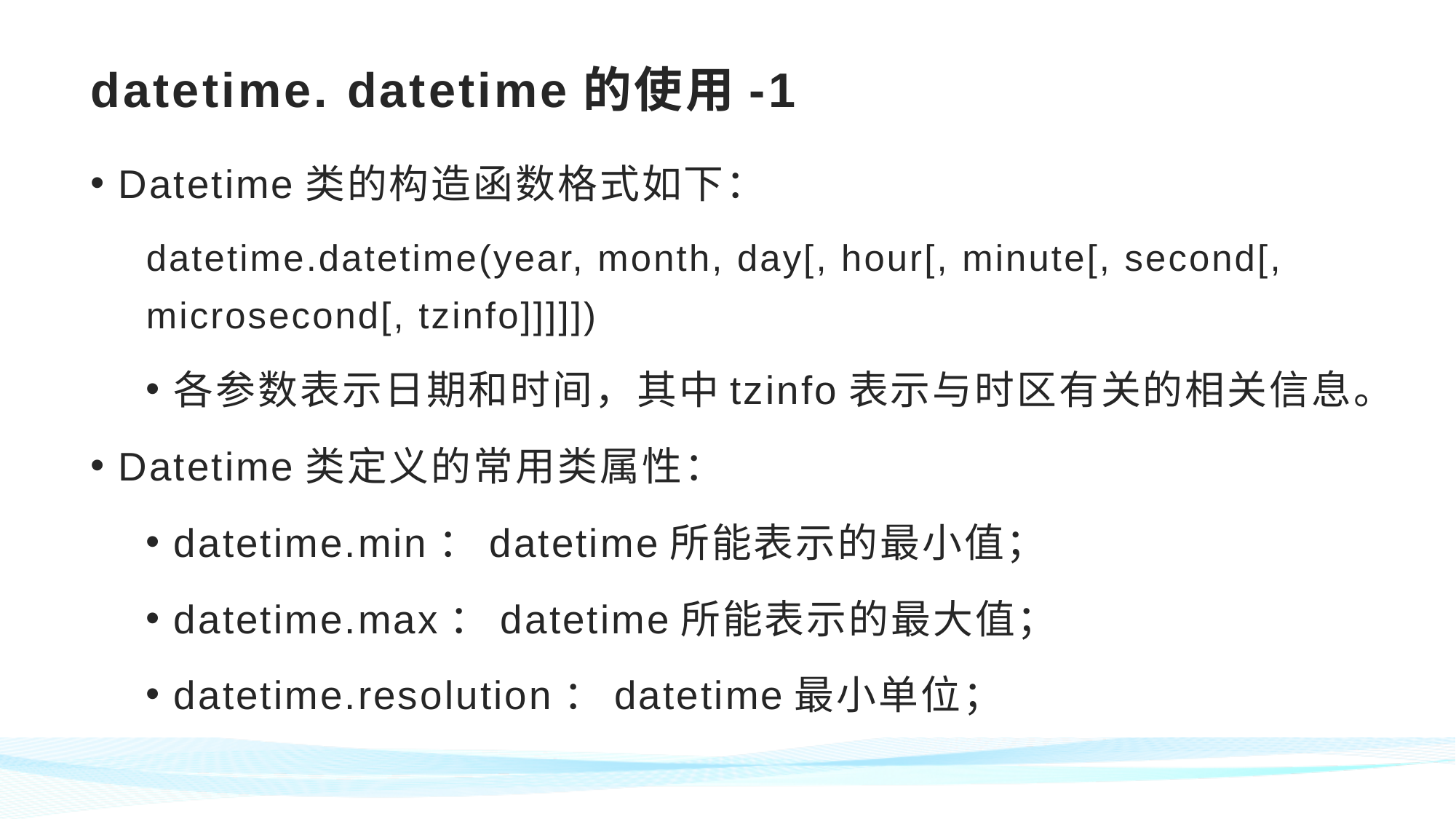

# datetime. datetime的使用-1
Datetime类的构造函数格式如下：
datetime.datetime(year, month, day[, hour[, minute[, second[, microsecond[, tzinfo]]]]])
各参数表示日期和时间，其中tzinfo表示与时区有关的相关信息。
Datetime类定义的常用类属性：
datetime.min：datetime所能表示的最小值；
datetime.max：datetime所能表示的最大值；
datetime.resolution：datetime最小单位；